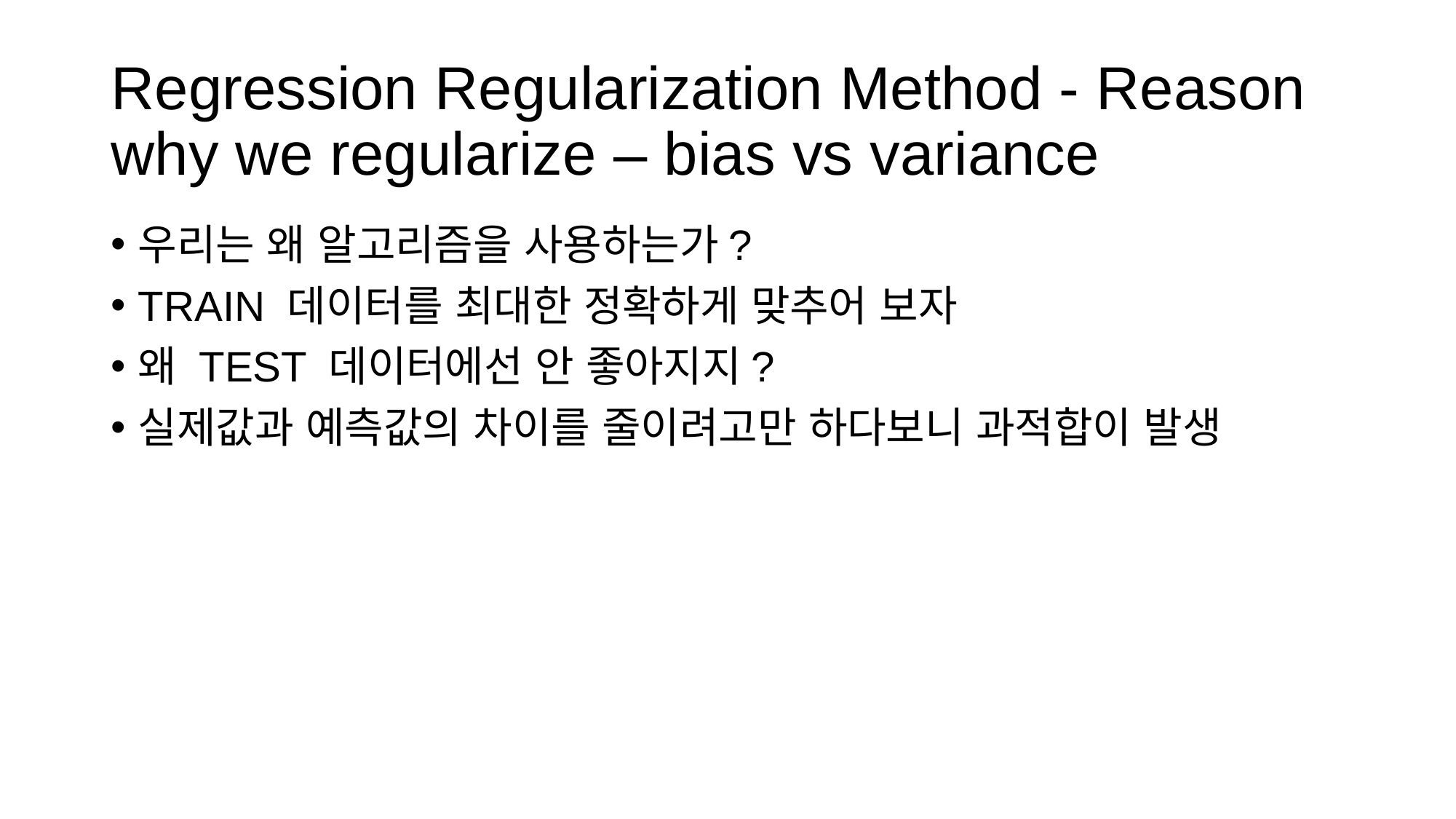

# Regression Regularization Method - Reason why we regularize – bias vs variance
우리는 왜 알고리즘을 사용하는가?
TRAIN 데이터를 최대한 정확하게 맞추어 보자
왜 TEST 데이터에선 안 좋아지지?
실제값과 예측값의 차이를 줄이려고만 하다보니 과적합이 발생